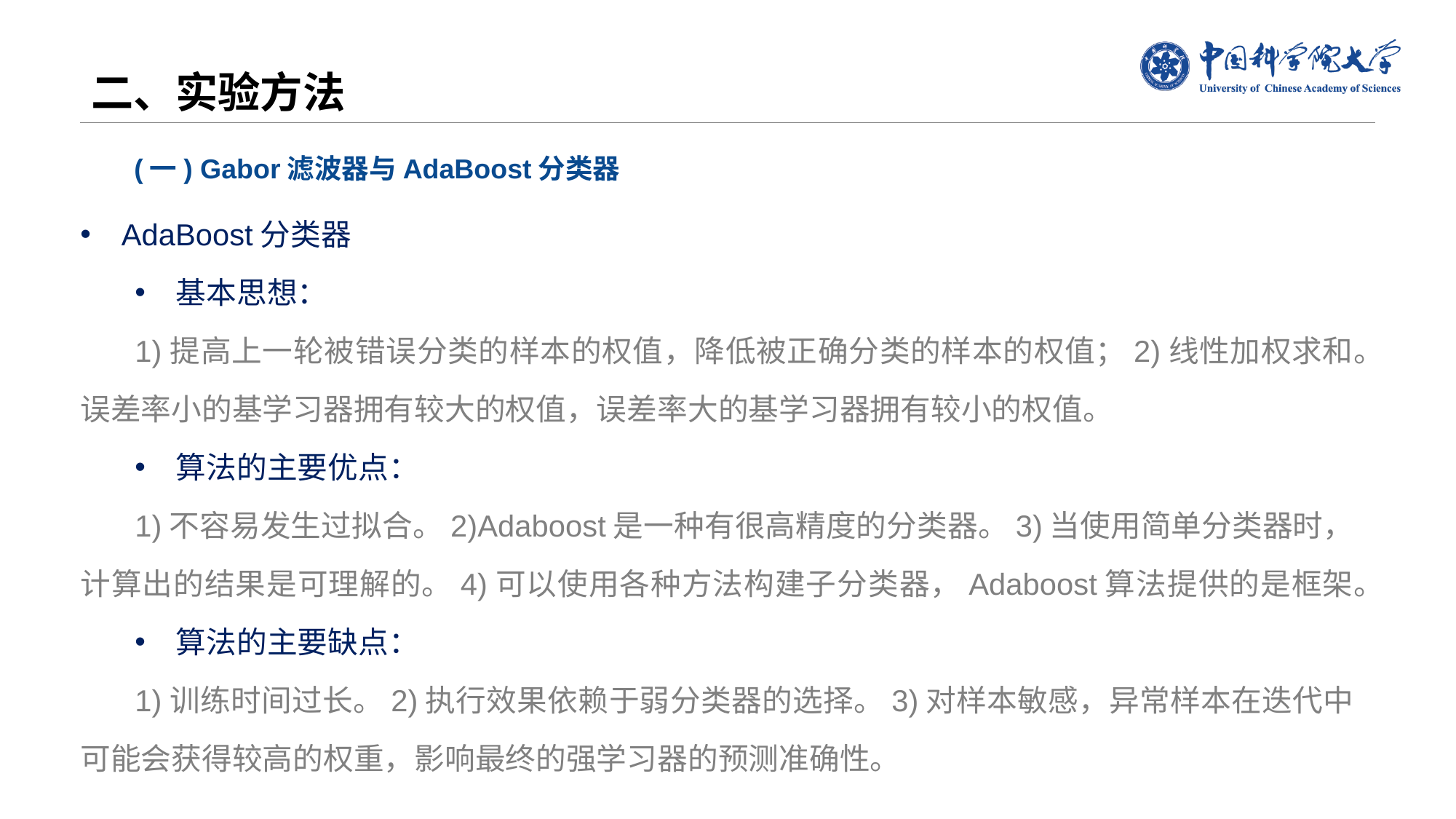

# 二、实验方法
(一) Gabor滤波器与AdaBoost分类器
AdaBoost分类器
基本思想：
1)提高上一轮被错误分类的样本的权值，降低被正确分类的样本的权值；2)线性加权求和。误差率小的基学习器拥有较大的权值，误差率大的基学习器拥有较小的权值。
算法的主要优点：
1)不容易发生过拟合。2)Adaboost是一种有很高精度的分类器。3)当使用简单分类器时，计算出的结果是可理解的。4)可以使用各种方法构建子分类器，Adaboost算法提供的是框架。
算法的主要缺点：
1)训练时间过长。2)执行效果依赖于弱分类器的选择。3)对样本敏感，异常样本在迭代中可能会获得较高的权重，影响最终的强学习器的预测准确性。

8